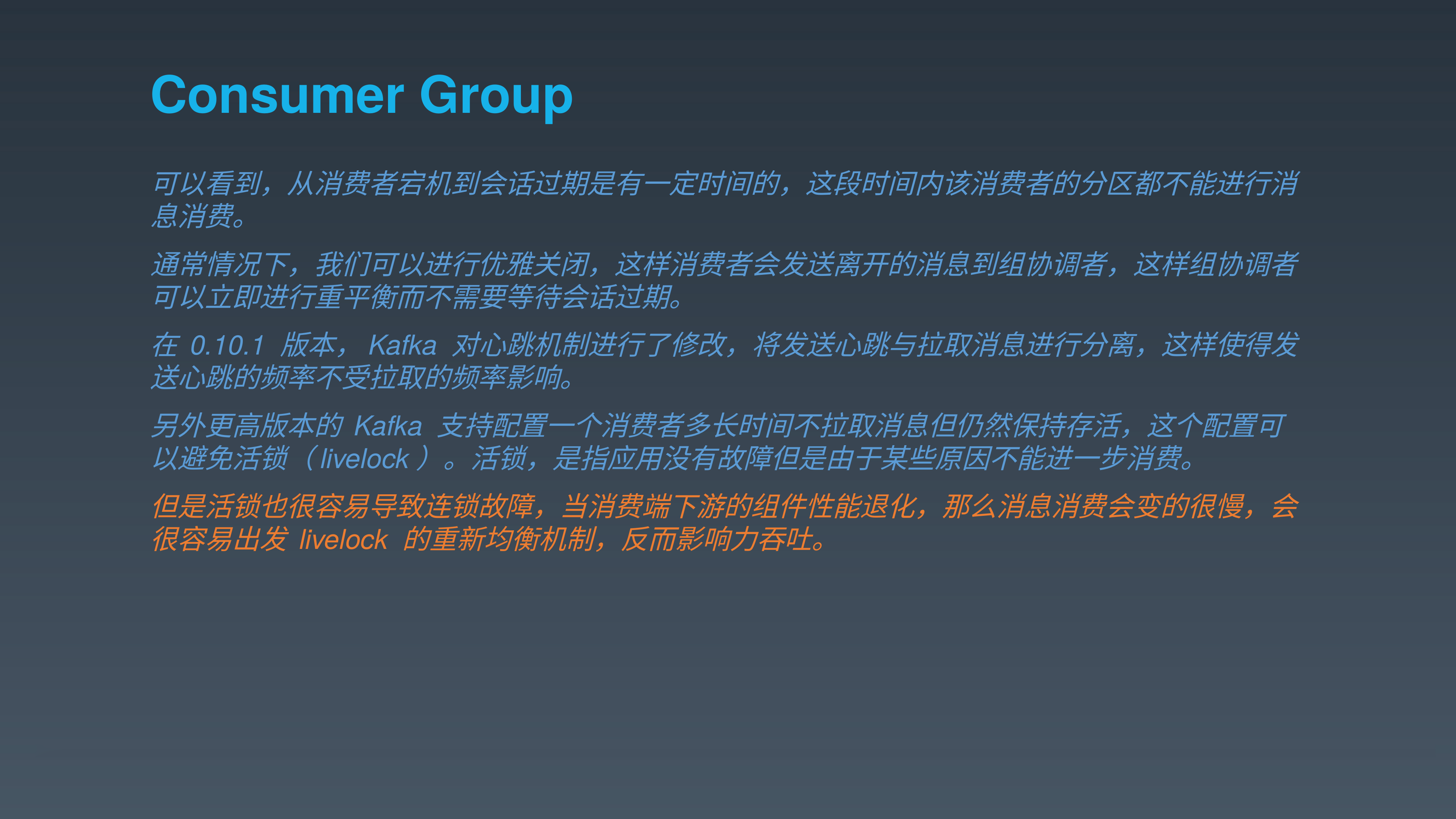

# Consumer Group
可以看到，从消费者宕机到会话过期是有一定时间的，这段时间内该消费者的分区都不能进行消息消费。
通常情况下，我们可以进行优雅关闭，这样消费者会发送离开的消息到组协调者，这样组协调者可以立即进行重平衡而不需要等待会话过期。
在 0.10.1 版本，Kafka 对心跳机制进行了修改，将发送心跳与拉取消息进行分离，这样使得发送心跳的频率不受拉取的频率影响。
另外更高版本的 Kafka 支持配置一个消费者多长时间不拉取消息但仍然保持存活，这个配置可以避免活锁（livelock）。活锁，是指应用没有故障但是由于某些原因不能进一步消费。
但是活锁也很容易导致连锁故障，当消费端下游的组件性能退化，那么消息消费会变的很慢，会很容易出发 livelock 的重新均衡机制，反而影响力吞吐。